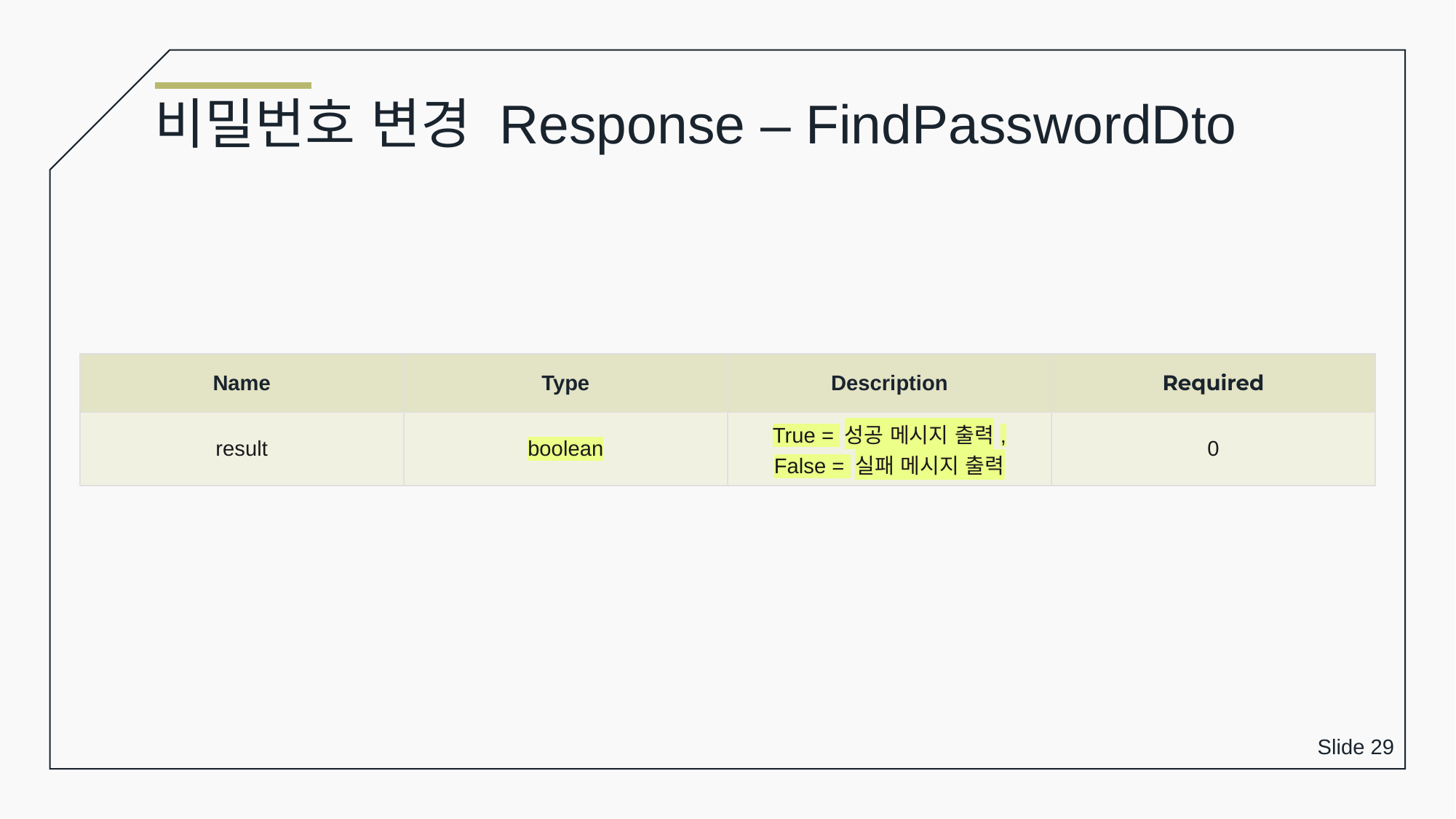

비밀번호 변경 Response – FindPasswordDto

| Name | Type | Description | Required |
| --- | --- | --- | --- |
| result | boolean | True = 성공 메시지 출력, False = 실패 메시지 출력 | 0 |